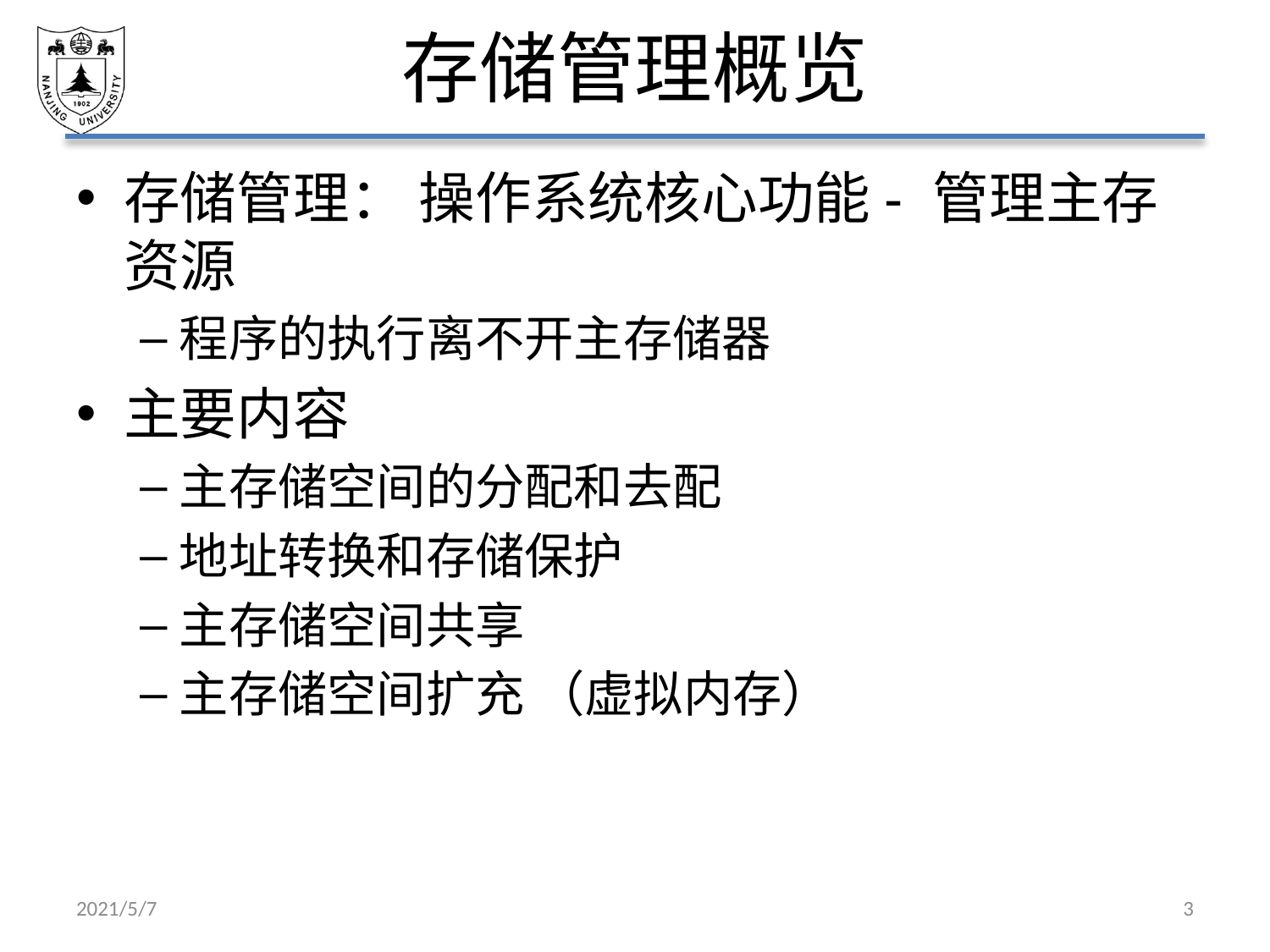

# 存储管理概览
存储管理： 操作系统核心功能- 管理主存资源
程序的执行离不开主存储器
主要内容
主存储空间的分配和去配
地址转换和存储保护
主存储空间共享
主存储空间扩充 （虚拟内存）
2021/5/7
3